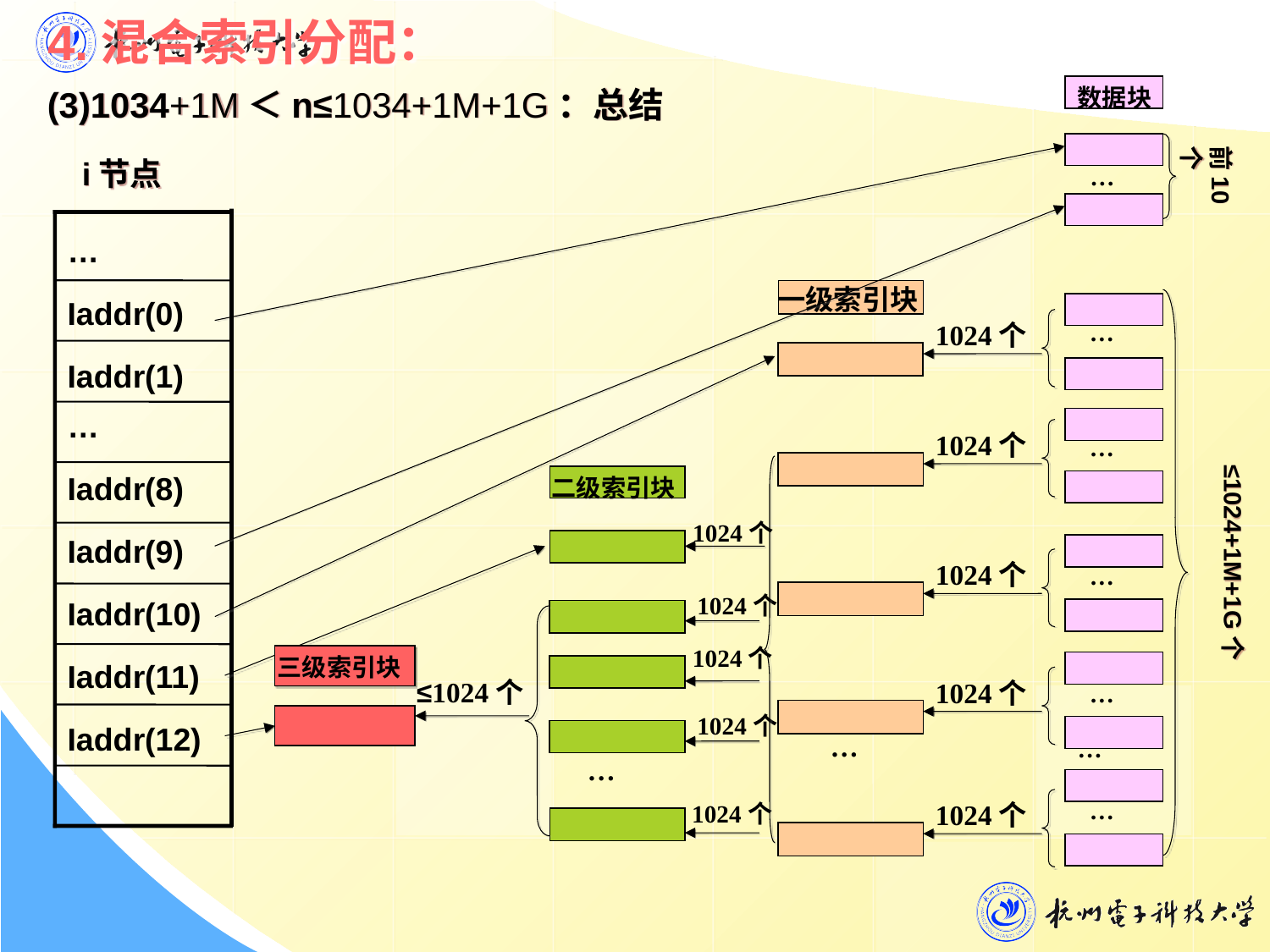

# 4.混合索引分配：
(3)1034+1M＜n≤1034+1M+1G：总结

数据块

前10个
…

…

     ≤1024+1M+1G个
…

…

…

…

…

i节点

…

Iaddr(0)

Iaddr(1)
…

Iaddr(8)

Iaddr(9)

Iaddr(10)

Iaddr(11)

Iaddr(12)

一级索引块

1024个

1024个

1024个

1024个

…

1024个

二级索引块

1024个

1024个

1024个

1024个

…
1024个

三级索引块

≤1024个